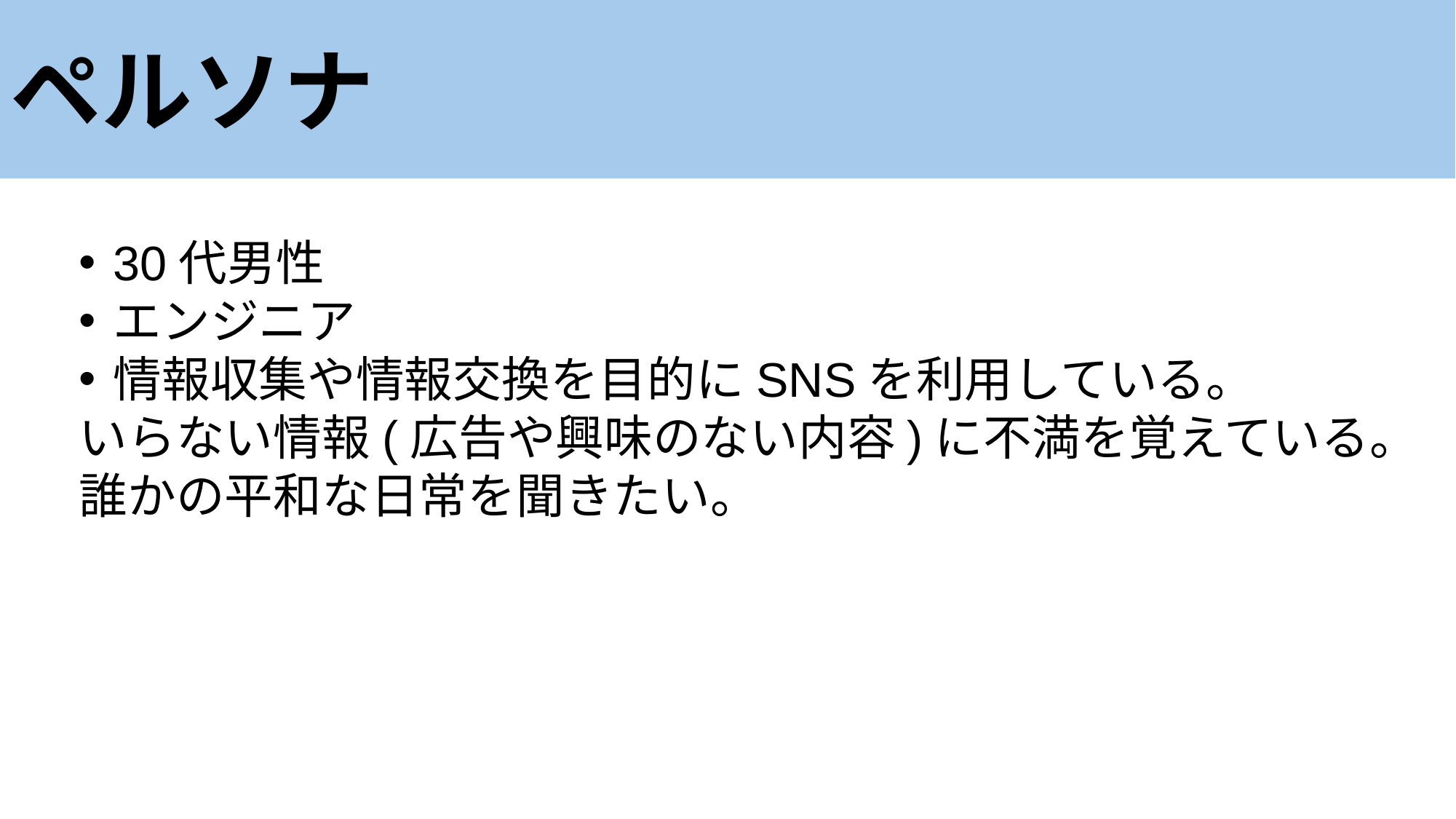

ペルソナ
30代男性
エンジニア
情報収集や情報交換を目的にSNSを利用している。
いらない情報(広告や興味のない内容)に不満を覚えている。
誰かの平和な日常を聞きたい。